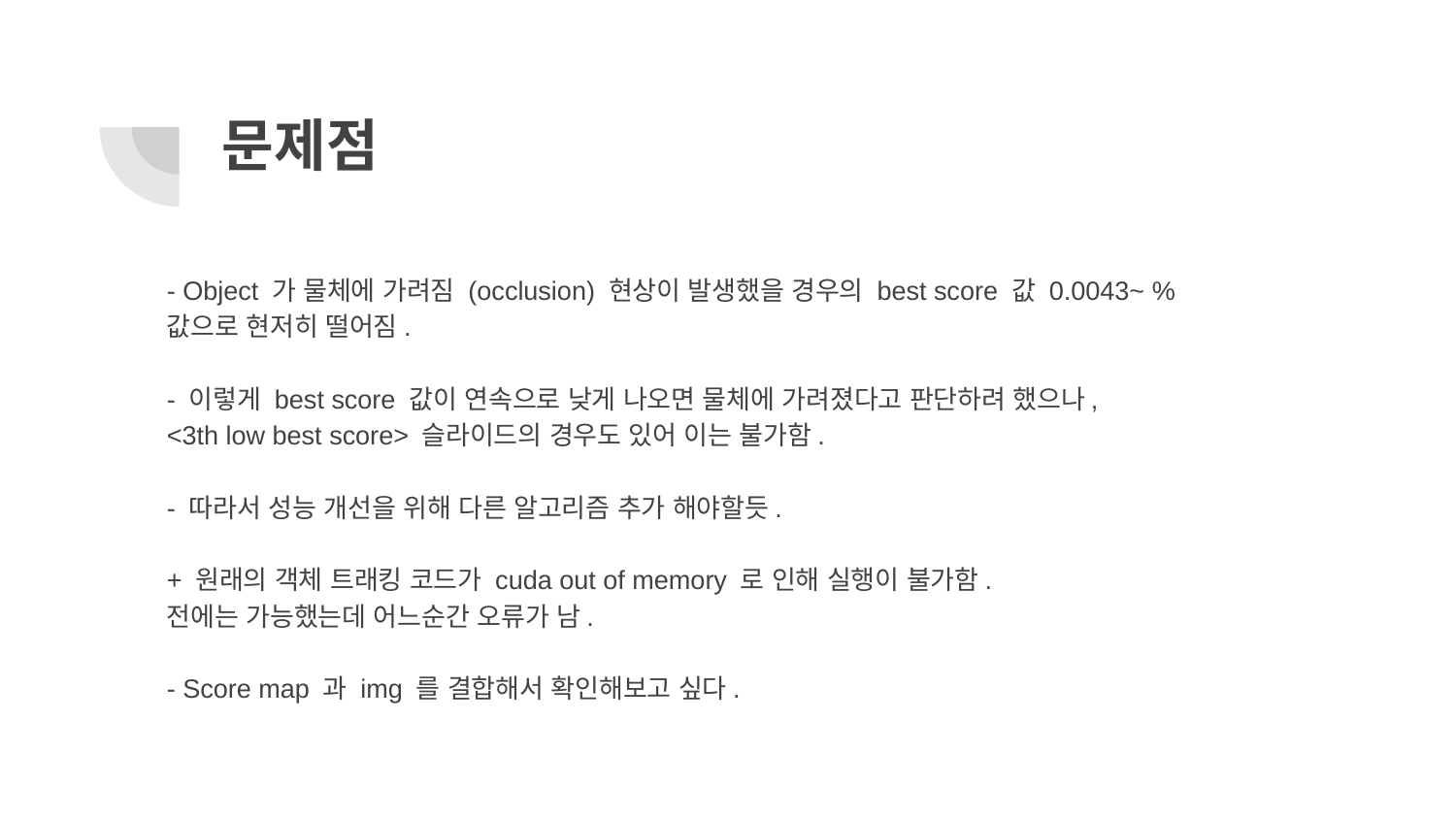

# 문제점
- Object 가 물체에 가려짐 (occlusion) 현상이 발생했을 경우의 best score 값 0.0043~ % 값으로 현저히 떨어짐.

- 이렇게 best score 값이 연속으로 낮게 나오면 물체에 가려졌다고 판단하려 했으나,
<3th low best score> 슬라이드의 경우도 있어 이는 불가함.

- 따라서 성능 개선을 위해 다른 알고리즘 추가 해야할듯.

+ 원래의 객체 트래킹 코드가 cuda out of memory 로 인해 실행이 불가함.
전에는 가능했는데 어느순간 오류가 남.

- Score map 과 img 를 결합해서 확인해보고 싶다.